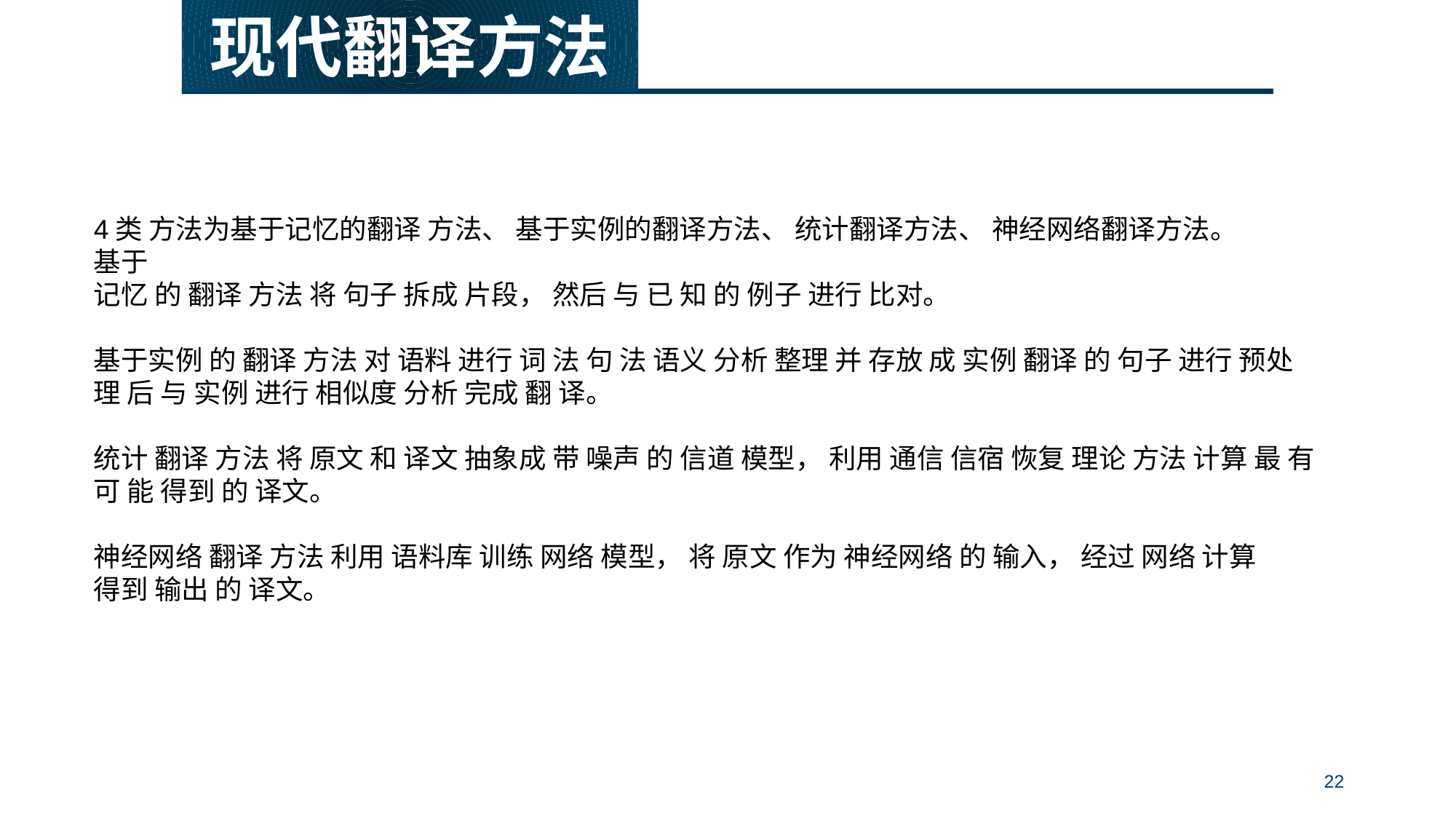

现代翻译方法

4类 方法为基于记忆的翻译 方法、 基于实例的翻译方法、 统计翻译方法、 神经网络翻译方法。
基于
记忆 的 翻译 方法 将 句子 拆成 片段， 然后 与 已 知 的 例子 进行 比对。

基于实例 的 翻译 方法 对 语料 进行 词 法 句 法 语义 分析 整理 并 存放 成 实例 翻译 的 句子 进行 预处
理 后 与 实例 进行 相似度 分析 完成 翻 译。

统计 翻译 方法 将 原文 和 译文 抽象成 带 噪声 的 信道 模型， 利用 通信 信宿 恢复 理论 方法 计算 最 有
可 能 得到 的 译文。

神经网络 翻译 方法 利用 语料库 训练 网络 模型， 将 原文 作为 神经网络 的 输入， 经过 网络 计算
得到 输出 的 译文。
22